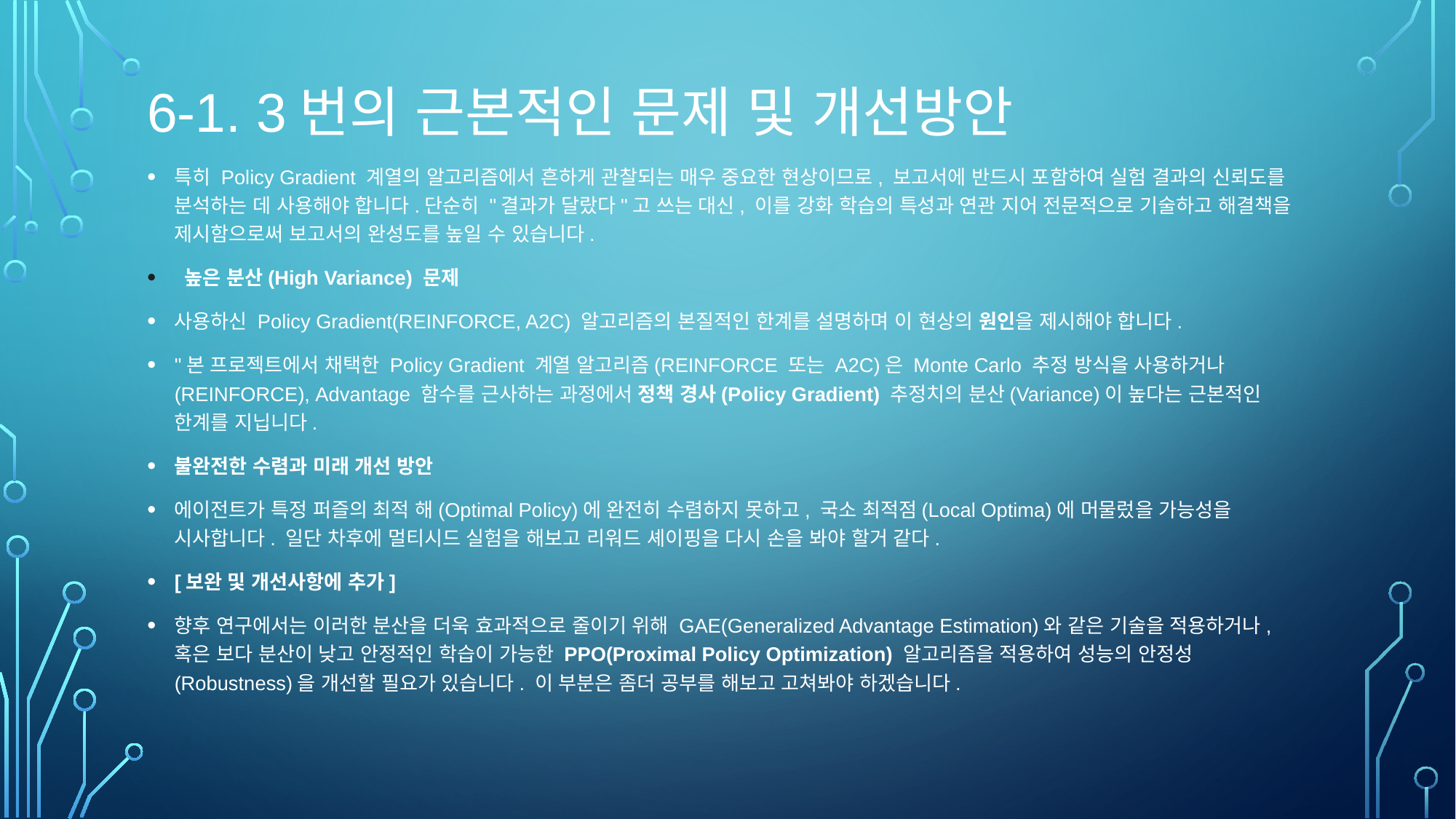

# 6-1. 3번의 근본적인 문제 및 개선방안
특히 Policy Gradient 계열의 알고리즘에서 흔하게 관찰되는 매우 중요한 현상이므로, 보고서에 반드시 포함하여 실험 결과의 신뢰도를 분석하는 데 사용해야 합니다.단순히 "결과가 달랐다"고 쓰는 대신, 이를 강화 학습의 특성과 연관 지어 전문적으로 기술하고 해결책을 제시함으로써 보고서의 완성도를 높일 수 있습니다.
 높은 분산(High Variance) 문제
사용하신 Policy Gradient(REINFORCE, A2C) 알고리즘의 본질적인 한계를 설명하며 이 현상의 원인을 제시해야 합니다.
"본 프로젝트에서 채택한 Policy Gradient 계열 알고리즘(REINFORCE 또는 A2C)은 Monte Carlo 추정 방식을 사용하거나(REINFORCE), Advantage 함수를 근사하는 과정에서 정책 경사(Policy Gradient) 추정치의 분산(Variance)이 높다는 근본적인 한계를 지닙니다.
불완전한 수렴과 미래 개선 방안
에이전트가 특정 퍼즐의 최적 해(Optimal Policy)에 완전히 수렴하지 못하고, 국소 최적점(Local Optima)에 머물렀을 가능성을 시사합니다. 일단 차후에 멀티시드 실험을 해보고 리워드 셰이핑을 다시 손을 봐야 할거 같다.
[보완 및 개선사항에 추가]
향후 연구에서는 이러한 분산을 더욱 효과적으로 줄이기 위해 GAE(Generalized Advantage Estimation)와 같은 기술을 적용하거나, 혹은 보다 분산이 낮고 안정적인 학습이 가능한 PPO(Proximal Policy Optimization) 알고리즘을 적용하여 성능의 안정성(Robustness)을 개선할 필요가 있습니다. 이 부분은 좀더 공부를 해보고 고쳐봐야 하겠습니다.